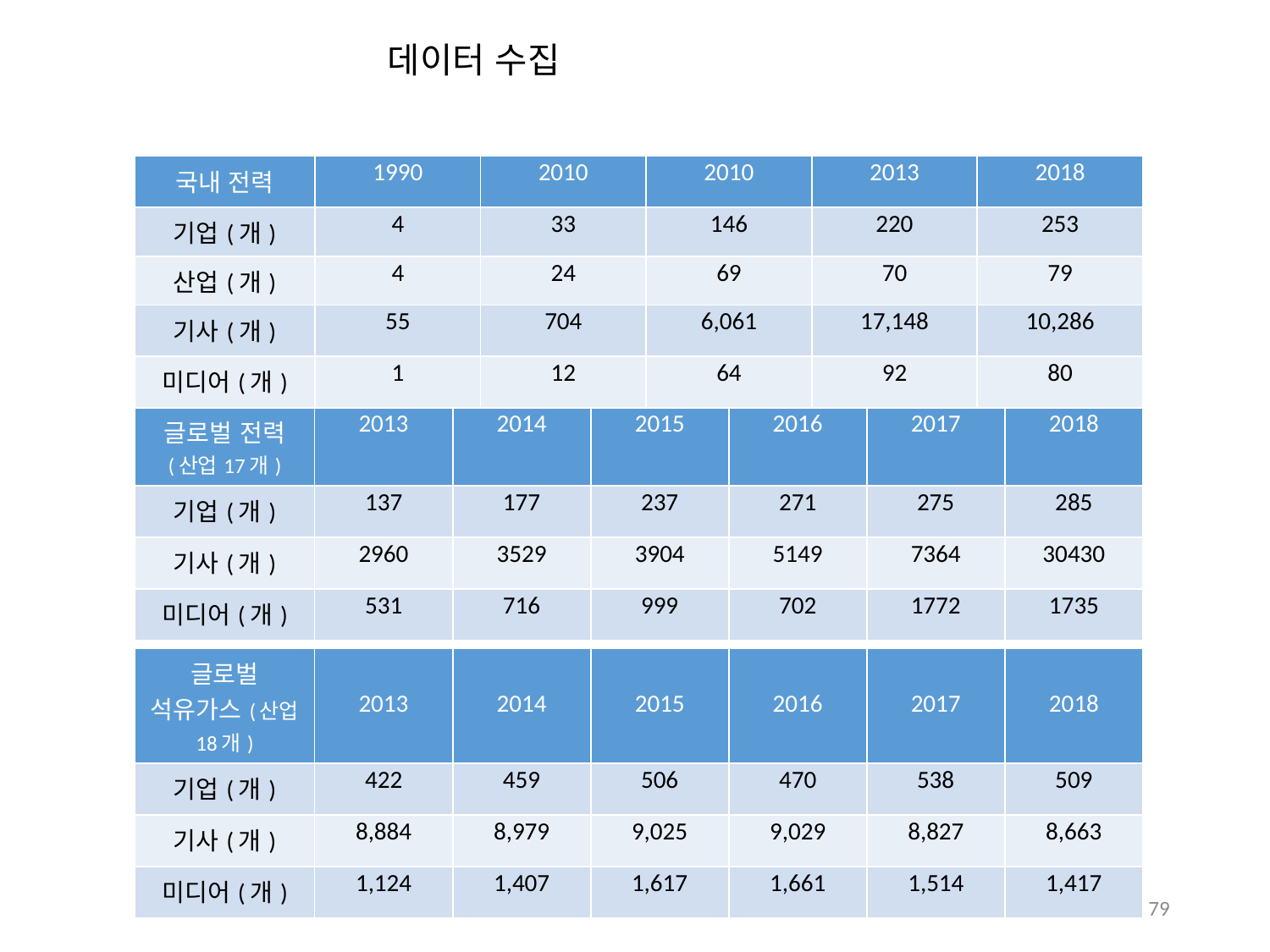

데이터 수집
| 국내 전력 | 1990 | 2010 | 2010 | 2013 | 2018 |
| --- | --- | --- | --- | --- | --- |
| 기업(개) | 4 | 33 | 146 | 220 | 253 |
| 산업(개) | 4 | 24 | 69 | 70 | 79 |
| 기사(개) | 55 | 704 | 6,061 | 17,148 | 10,286 |
| 미디어(개) | 1 | 12 | 64 | 92 | 80 |
| 글로벌 전력 (산업17개) | 2013 | 2014 | 2015 | 2016 | 2017 | 2018 |
| --- | --- | --- | --- | --- | --- | --- |
| 기업(개) | 137 | 177 | 237 | 271 | 275 | 285 |
| 기사(개) | 2960 | 3529 | 3904 | 5149 | 7364 | 30430 |
| 미디어(개) | 531 | 716 | 999 | 702 | 1772 | 1735 |
| 글로벌 석유가스(산업 18개) | 2013 | 2014 | 2015 | 2016 | 2017 | 2018 |
| --- | --- | --- | --- | --- | --- | --- |
| 기업(개) | 422 | 459 | 506 | 470 | 538 | 509 |
| 기사(개) | 8,884 | 8,979 | 9,025 | 9,029 | 8,827 | 8,663 |
| 미디어(개) | 1,124 | 1,407 | 1,617 | 1,661 | 1,514 | 1,417 |
79